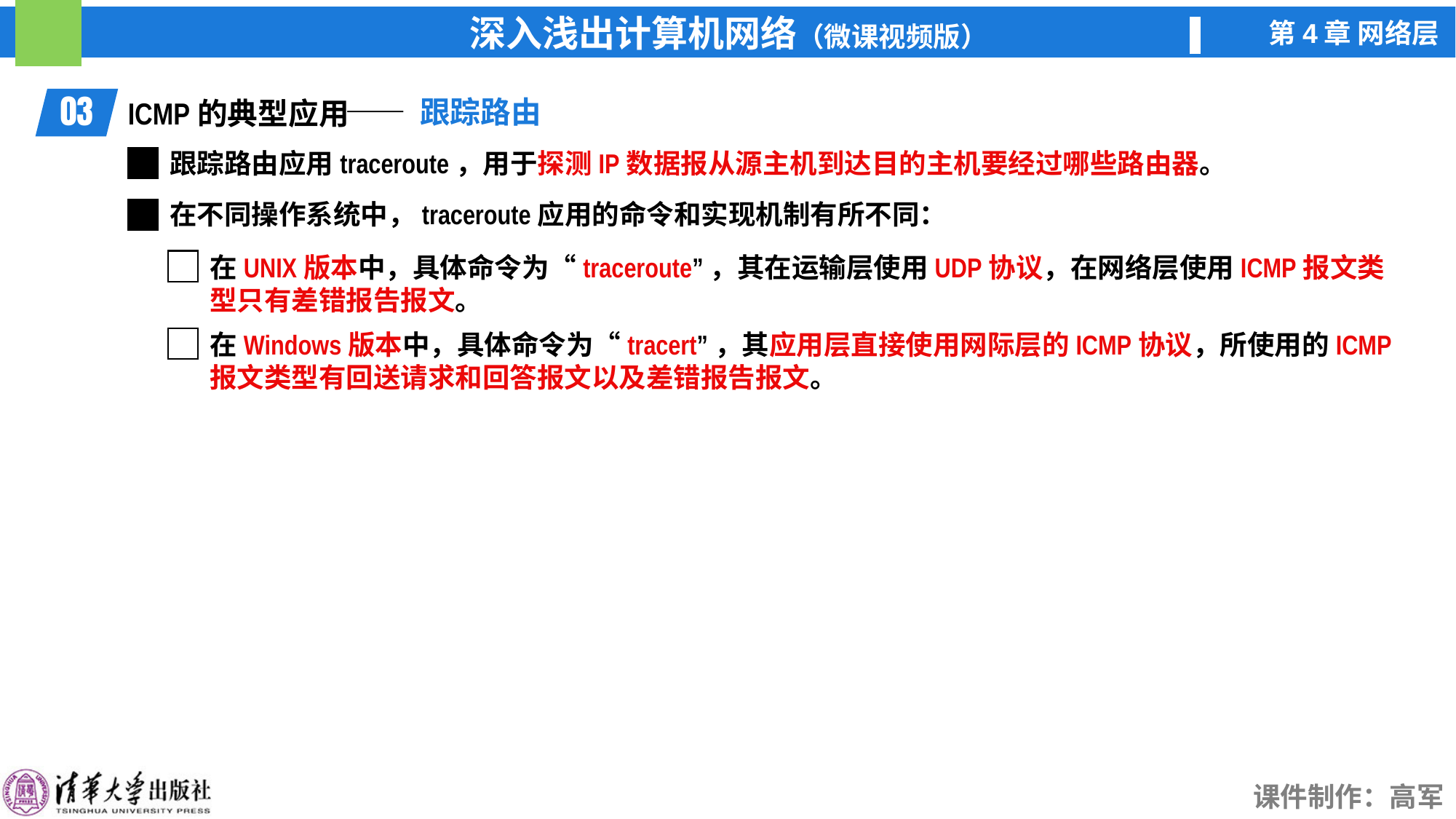

—— 跟踪路由
03
ICMP的典型应用
跟踪路由应用traceroute，用于探测IP数据报从源主机到达目的主机要经过哪些路由器。

在不同操作系统中，traceroute应用的命令和实现机制有所不同：

在UNIX版本中，具体命令为“traceroute”，其在运输层使用UDP协议，在网络层使用ICMP报文类型只有差错报告报文。

在Windows版本中，具体命令为“tracert”，其应用层直接使用网际层的ICMP协议，所使用的ICMP报文类型有回送请求和回答报文以及差错报告报文。